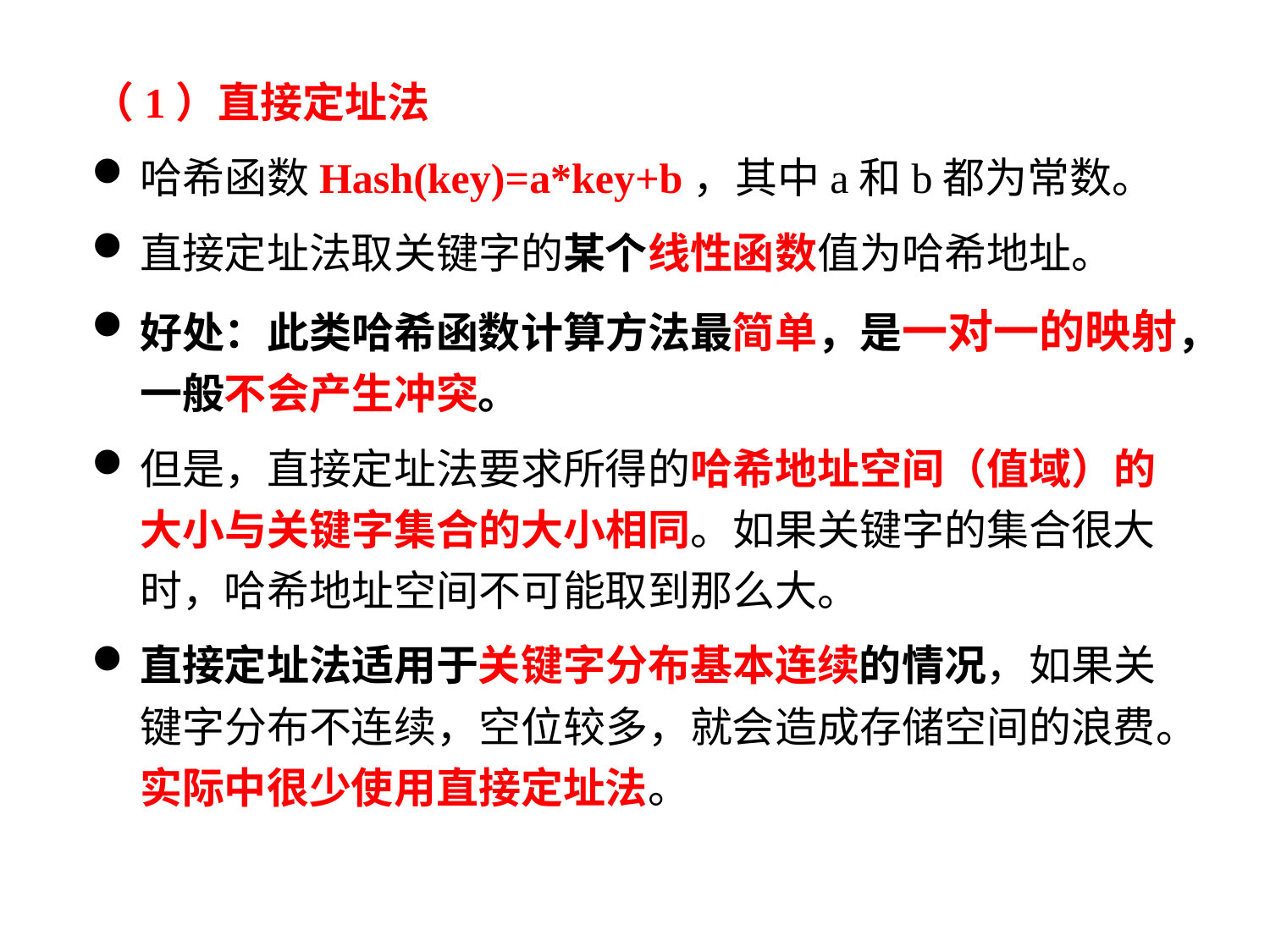

（1）直接定址法
哈希函数Hash(key)=a*key+b，其中a和b都为常数。
直接定址法取关键字的某个线性函数值为哈希地址。
好处：此类哈希函数计算方法最简单，是一对一的映射，一般不会产生冲突。
但是，直接定址法要求所得的哈希地址空间（值域）的大小与关键字集合的大小相同。如果关键字的集合很大时，哈希地址空间不可能取到那么大。
直接定址法适用于关键字分布基本连续的情况，如果关键字分布不连续，空位较多，就会造成存储空间的浪费。实际中很少使用直接定址法。